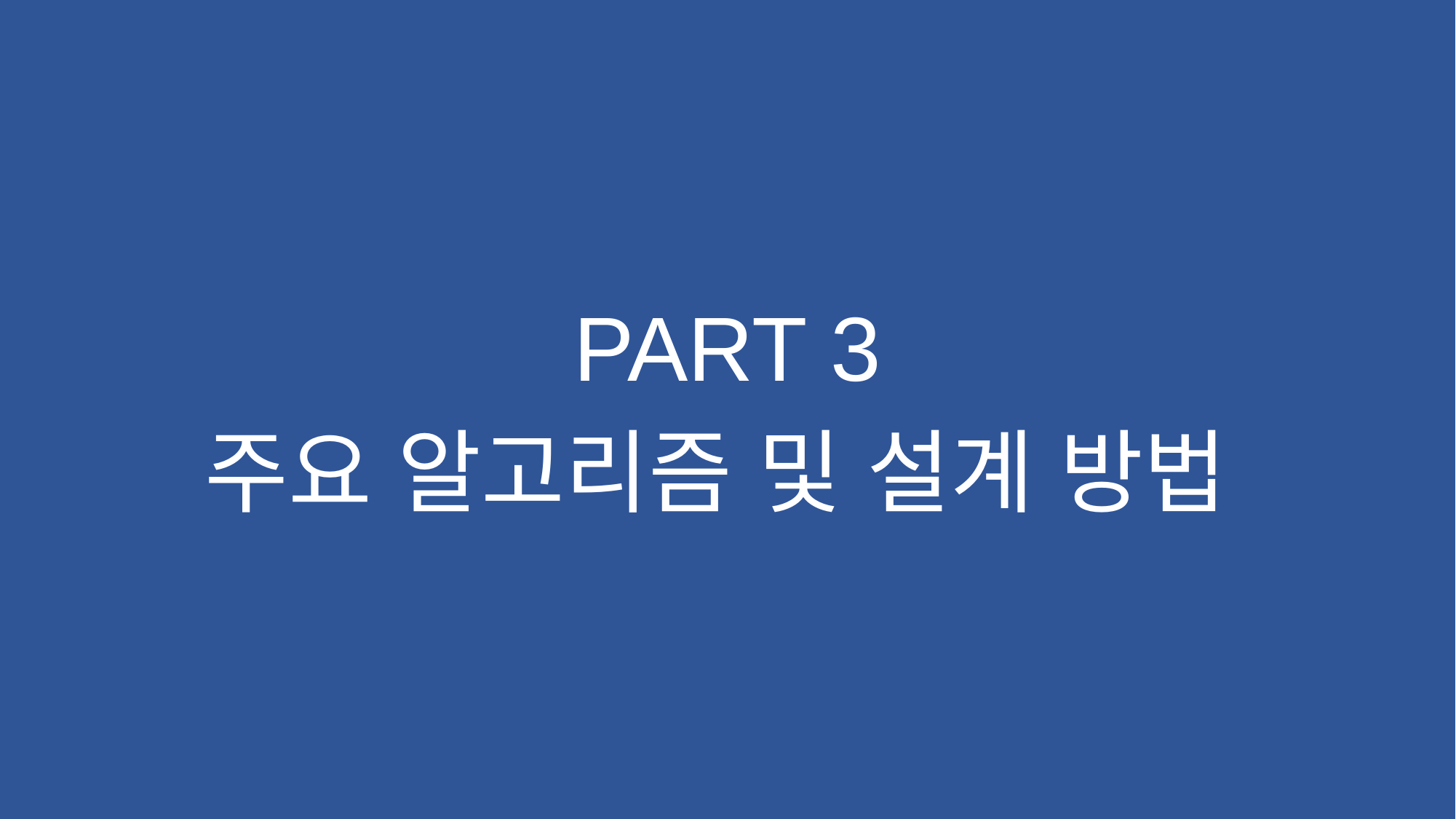

# PART 3
주요 알고리즘 및 설계 방법